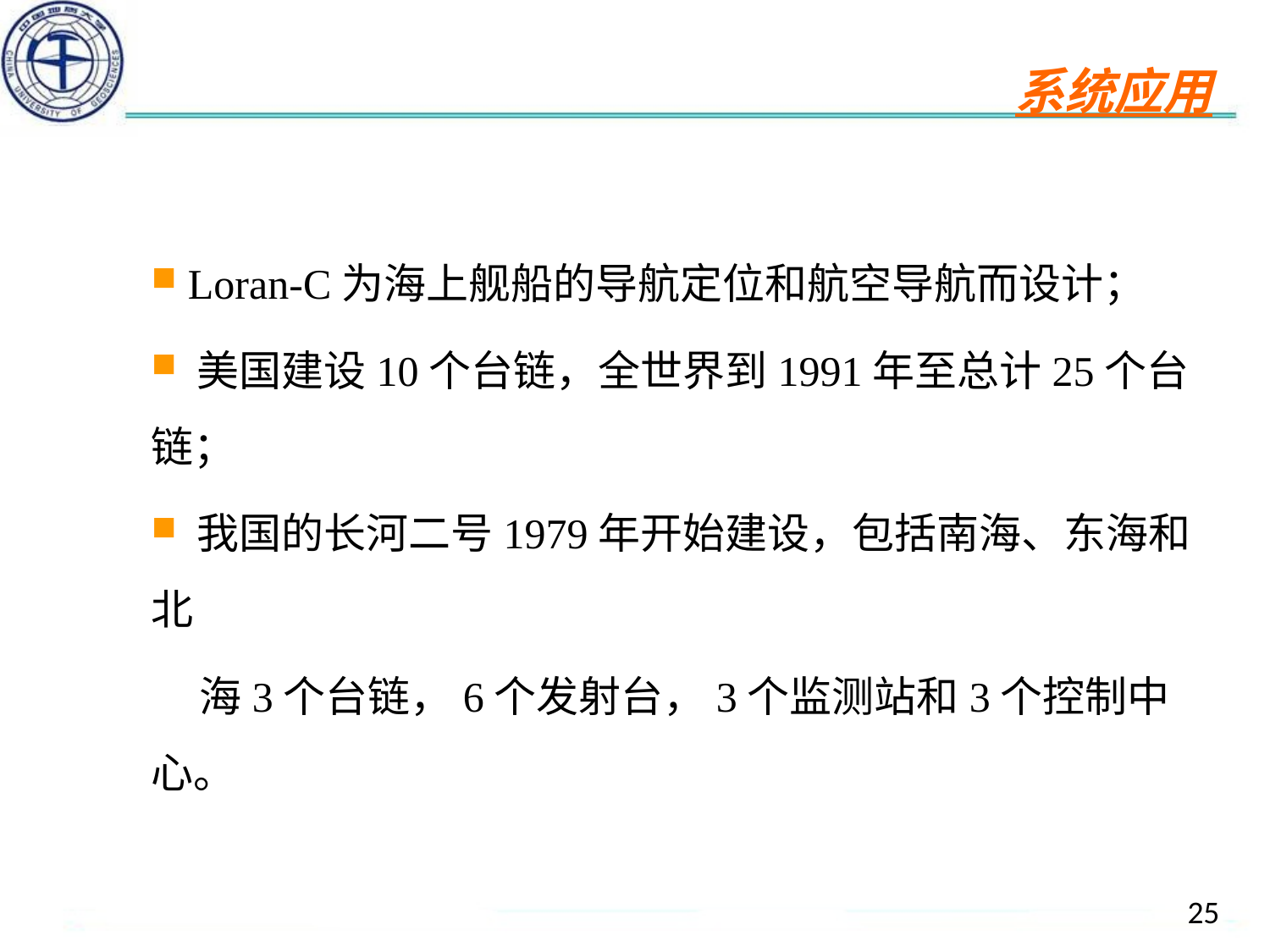

系统应用
 Loran-C为海上舰船的导航定位和航空导航而设计；
 美国建设10个台链，全世界到1991年至总计25个台链；
 我国的长河二号1979年开始建设，包括南海、东海和北
    海3个台链，6个发射台，3个监测站和3个控制中心。

25